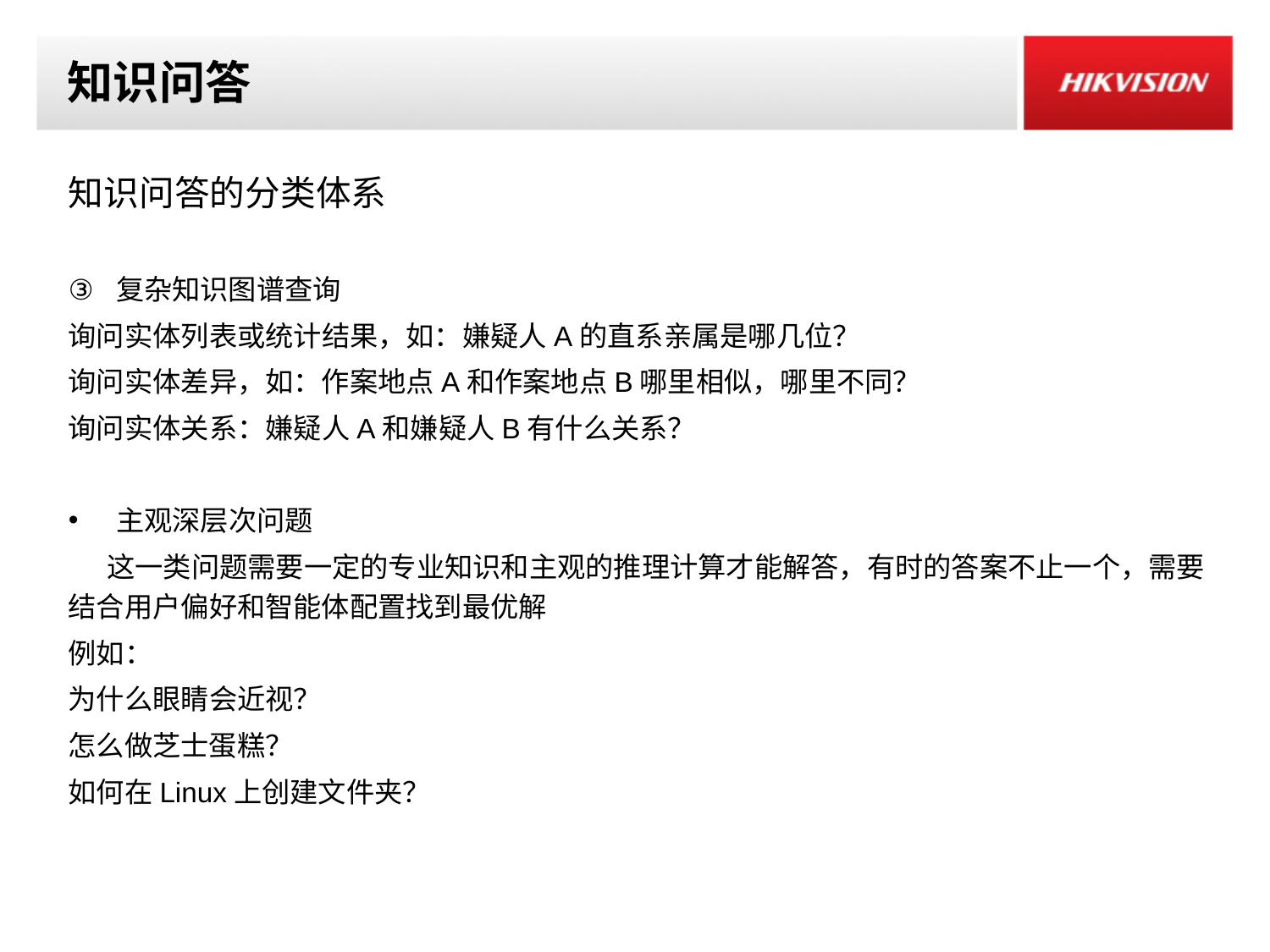

# 知识问答

知识问答的分类体系

复杂知识图谱查询
询问实体列表或统计结果，如：嫌疑人A的直系亲属是哪几位？
询问实体差异，如：作案地点A和作案地点B哪里相似，哪里不同？
询问实体关系：嫌疑人A和嫌疑人B有什么关系？

主观深层次问题
     这一类问题需要一定的专业知识和主观的推理计算才能解答，有时的答案不止一个，需要结合用户偏好和智能体配置找到最优解
例如：
为什么眼睛会近视？
怎么做芝士蛋糕？
如何在Linux上创建文件夹？